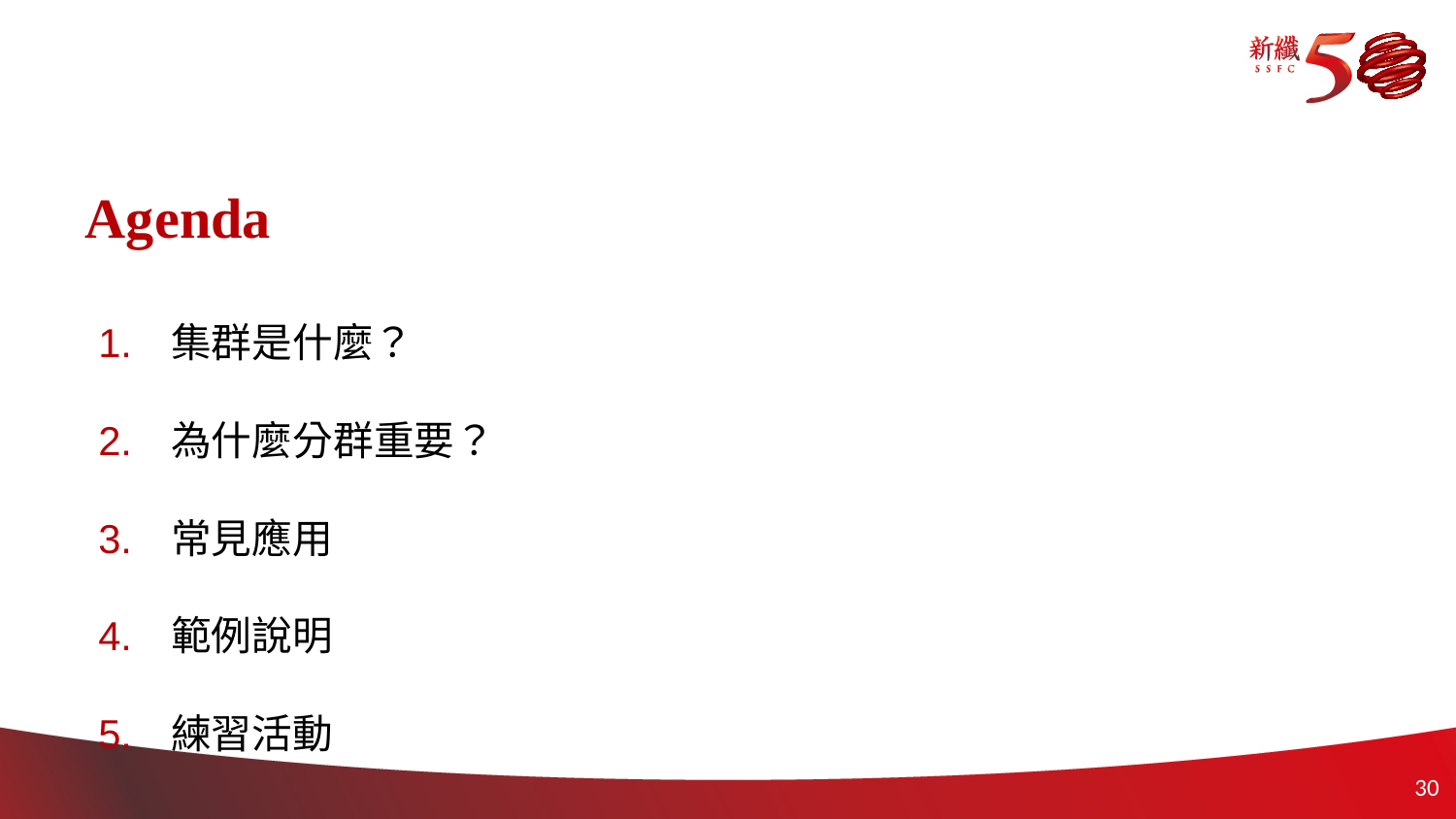

# Agenda
集群是什麼？
為什麼分群重要？
常見應用
範例說明
練習活動
30